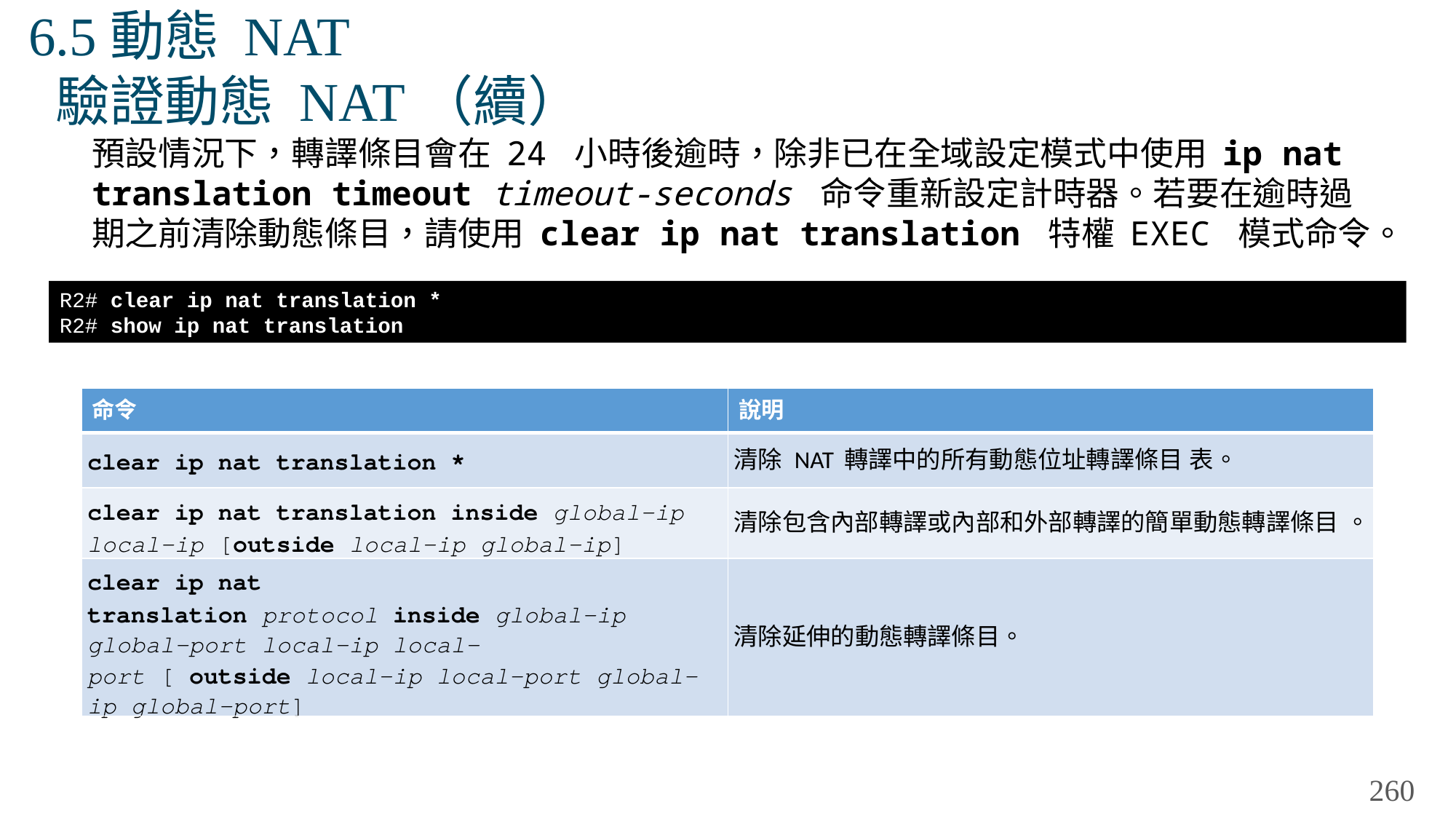

# 6.5動態 NAT 驗證動態 NAT（續）
預設情況下，轉譯條目會在 24 小時後逾時，除非已在全域設定模式中使用 ip nat translation timeout timeout-seconds 命令重新設定計時器。若要在逾時過期之前清除動態條目，請使用 clear ip nat translation 特權 EXEC 模式命令。
R2# clear ip nat translation *
R2# show ip nat translation
| 命令 | 說明 |
| --- | --- |
| clear ip nat translation \* | 清除 NAT 轉譯中的所有動態位址轉譯條目 表。 |
| clear ip nat translation inside global-ip local-ip [outside local-ip global-ip] | 清除包含內部轉譯或內部和外部轉譯的簡單動態轉譯條目 。 |
| clear ip nat translation protocol inside global-ip global-port local-ip local-port [ outside local-ip local-port global-ip global-port] | 清除延伸的動態轉譯條目。 |
260